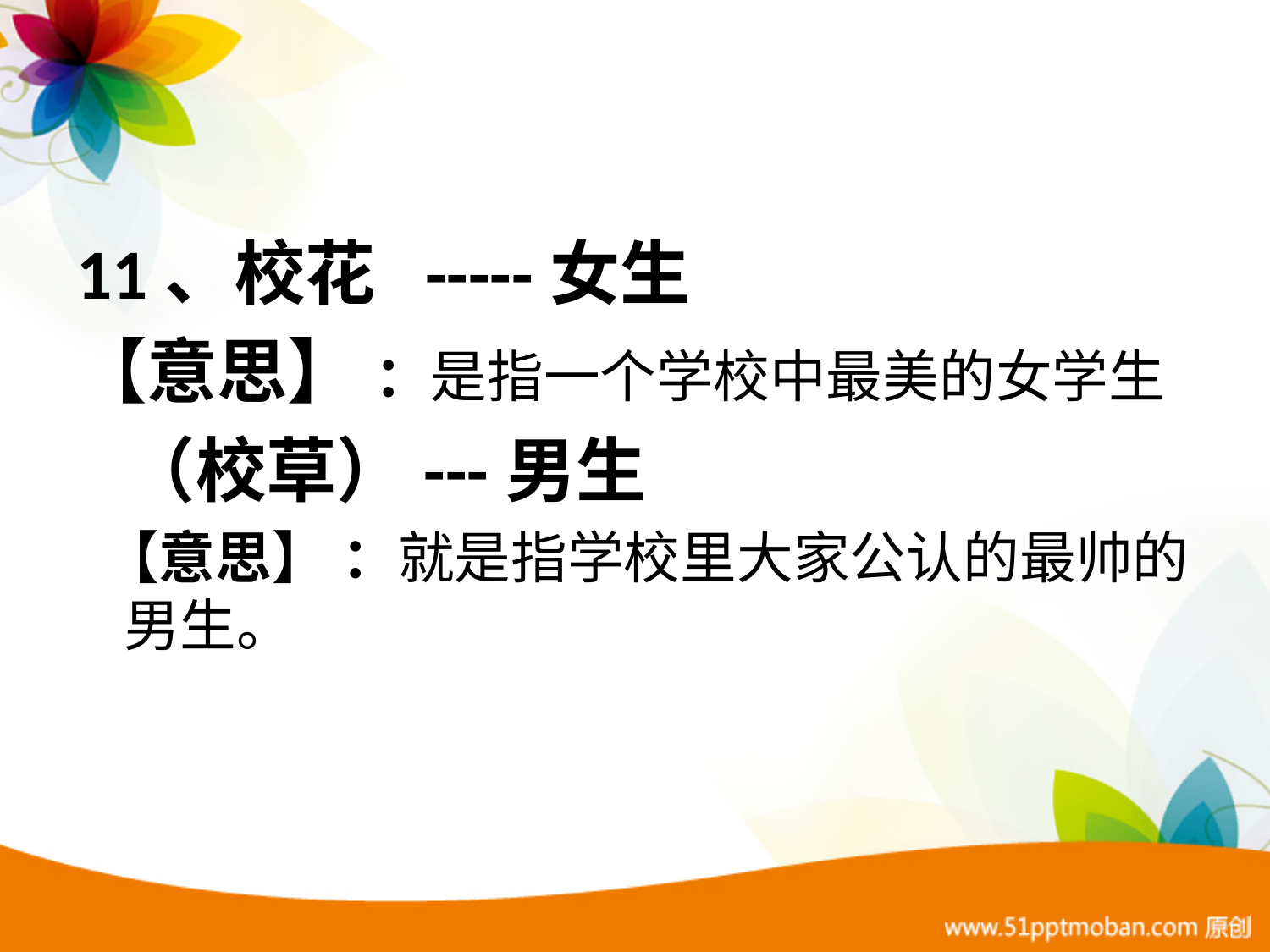

11、校花  -----女生
【意思】 ：是指一个学校中最美的女学生
  （校草）---男生
 【意思】 ：就是指学校里大家公认的最帅的男生。